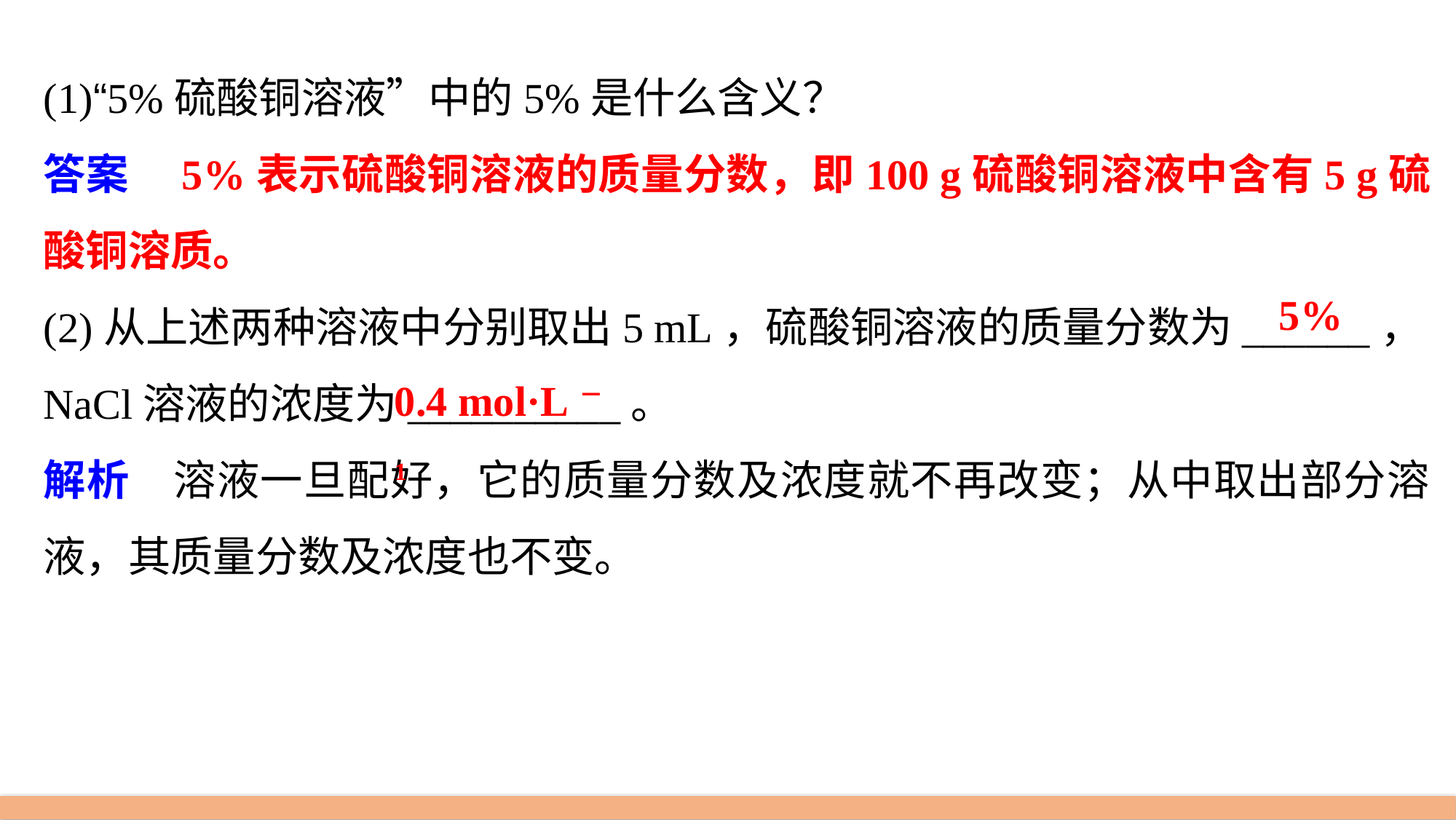

(1)“5%硫酸铜溶液”中的5%是什么含义？
答案　5%表示硫酸铜溶液的质量分数，即100 g硫酸铜溶液中含有5 g硫酸铜溶质。
(2)从上述两种溶液中分别取出5 mL，硫酸铜溶液的质量分数为______，NaCl溶液的浓度为__________。
解析　溶液一旦配好，它的质量分数及浓度就不再改变；从中取出部分溶液，其质量分数及浓度也不变。
5%
0.4 mol·L－1